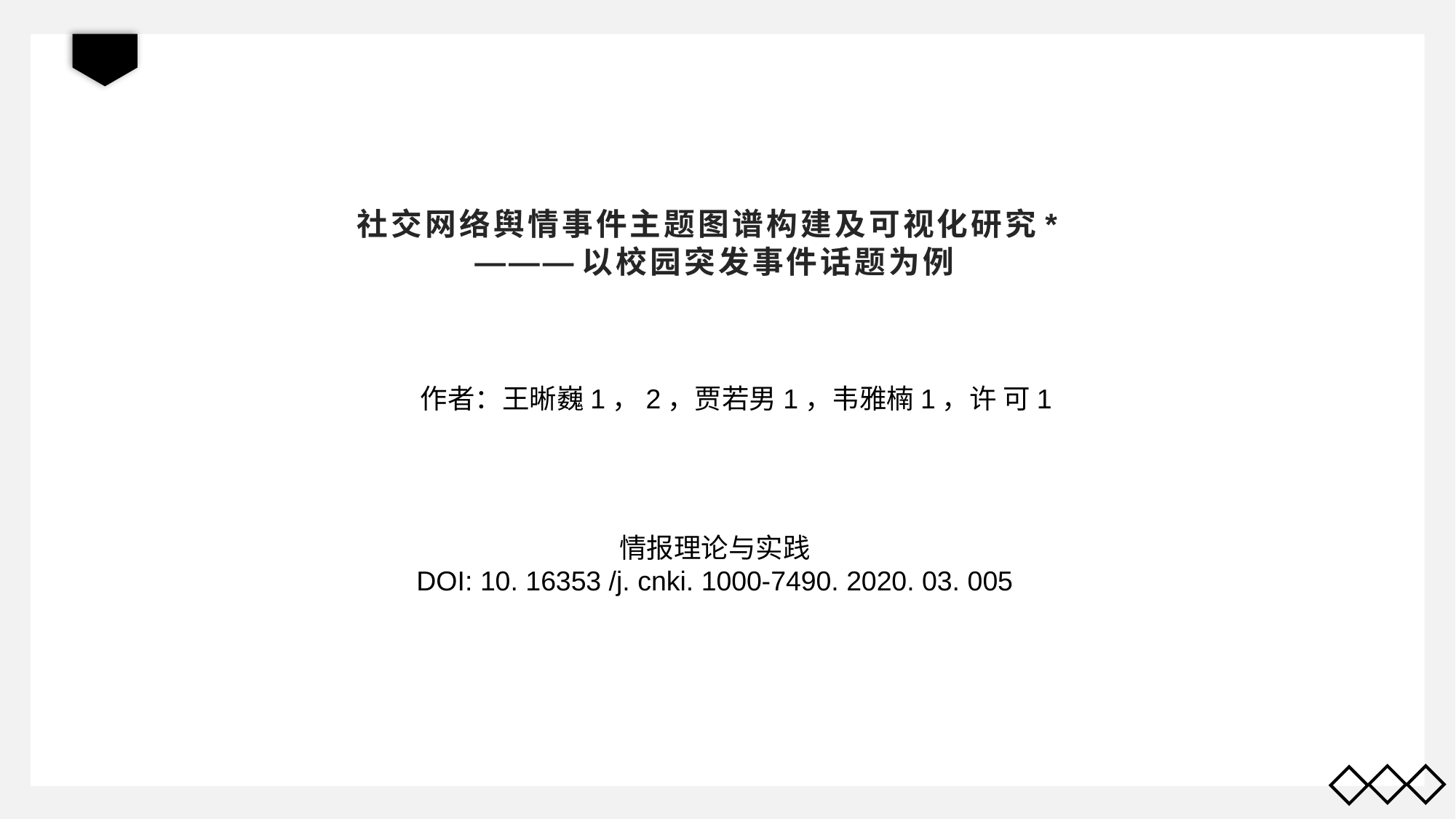

# 社交网络舆情事件主题图谱构建及可视化研究* ———以校园突发事件话题为例
作者：王晰巍1，2，贾若男1，韦雅楠1，许 可1

情报理论与实践
DOI: 10. 16353 /j. cnki. 1000-7490. 2020. 03. 005